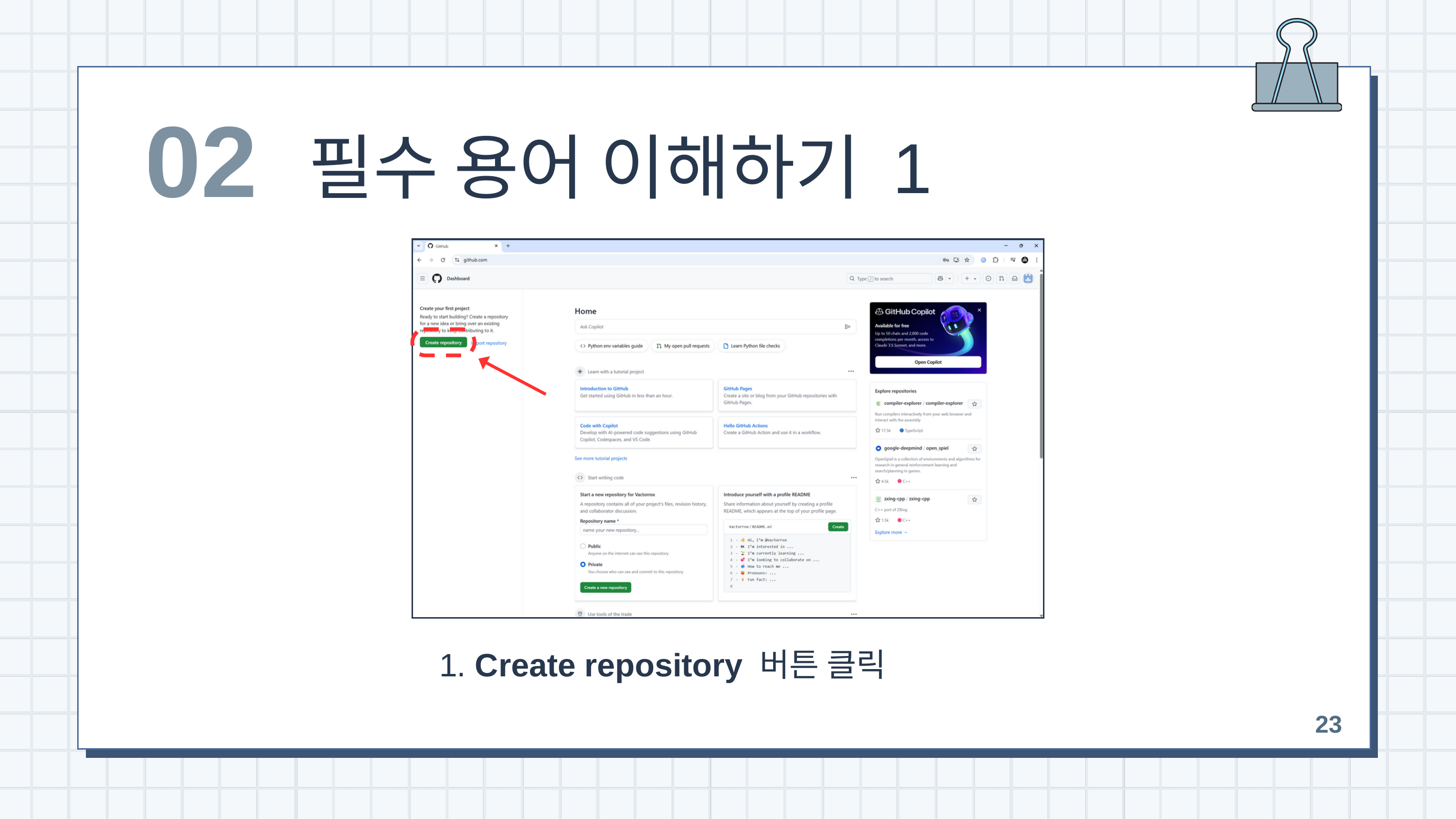

02
필수 용어 이해하기 1

   1. Create repository 버튼 클릭
23